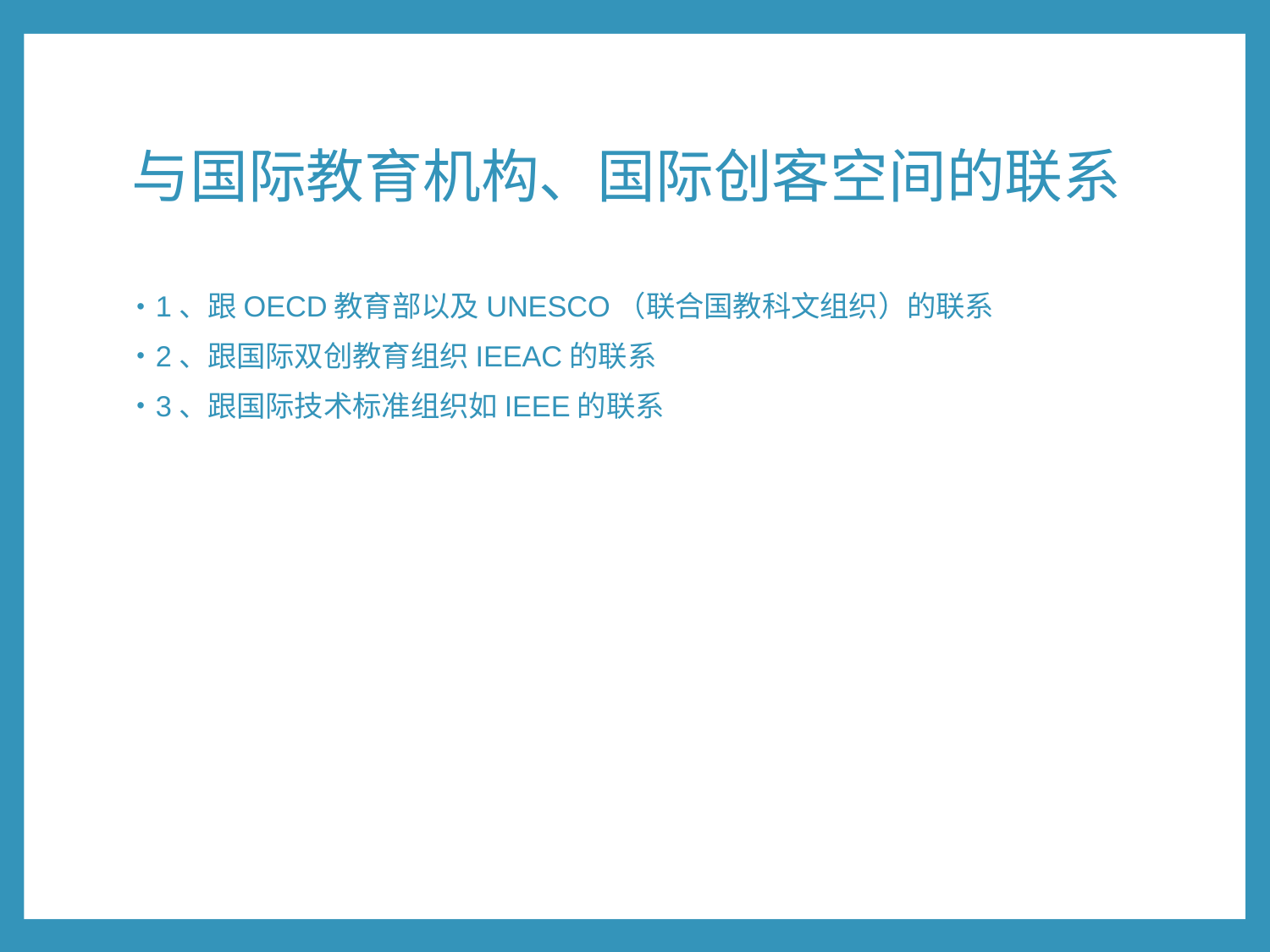

# 与国际教育机构、国际创客空间的联系
1、跟OECD教育部以及UNESCO（联合国教科文组织）的联系
2、跟国际双创教育组织IEEAC的联系
3、跟国际技术标准组织如IEEE的联系